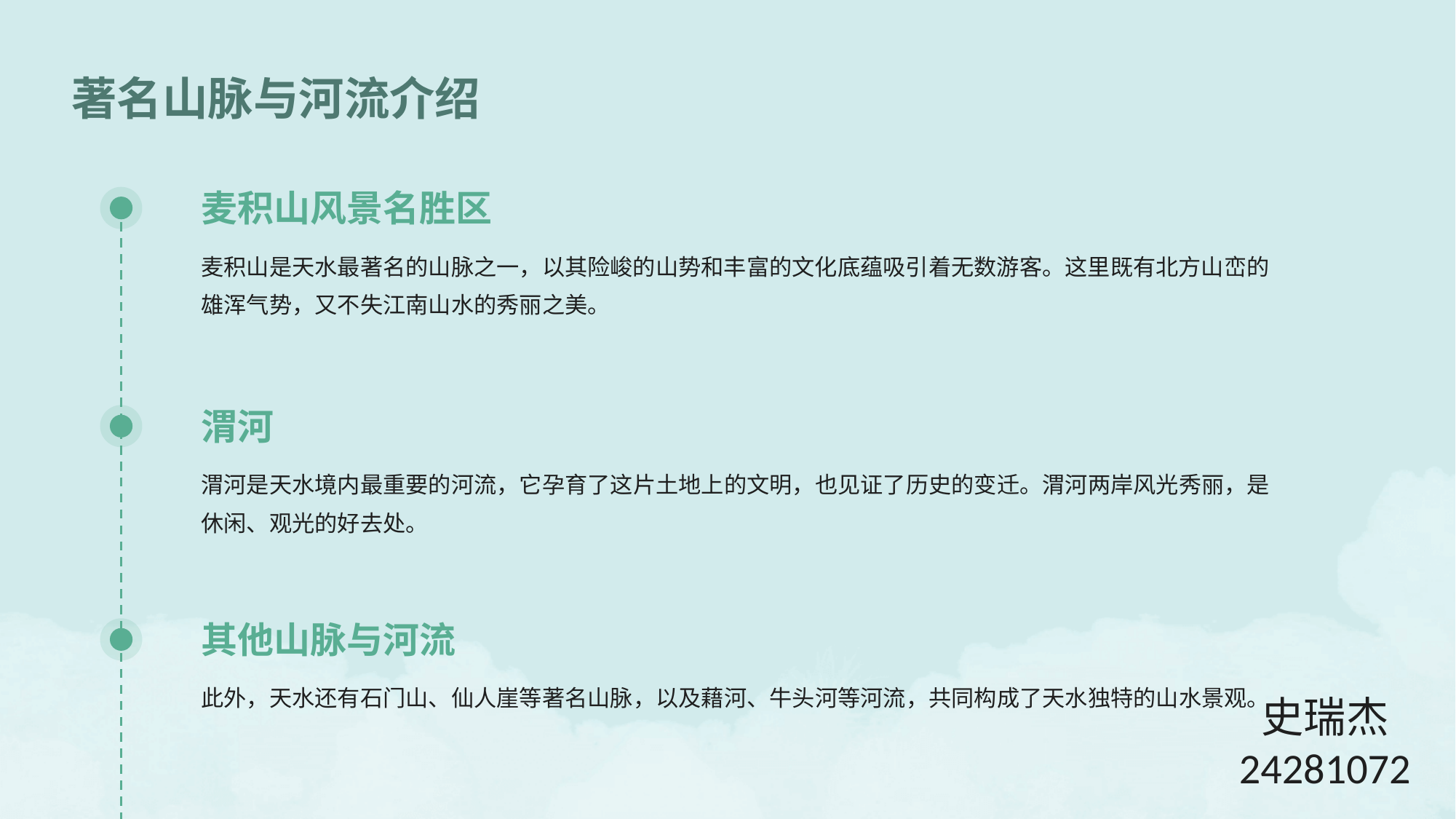

著名山脉与河流介绍
麦积山风景名胜区

麦积山是天水最著名的山脉之一，以其险峻的山势和丰富的文化底蕴吸引着无数游客。这里既有北方山峦的雄浑气势，又不失江南山水的秀丽之美。
渭河

渭河是天水境内最重要的河流，它孕育了这片土地上的文明，也见证了历史的变迁。渭河两岸风光秀丽，是休闲、观光的好去处。
其他山脉与河流

此外，天水还有石门山、仙人崖等著名山脉，以及藉河、牛头河等河流，共同构成了天水独特的山水景观。